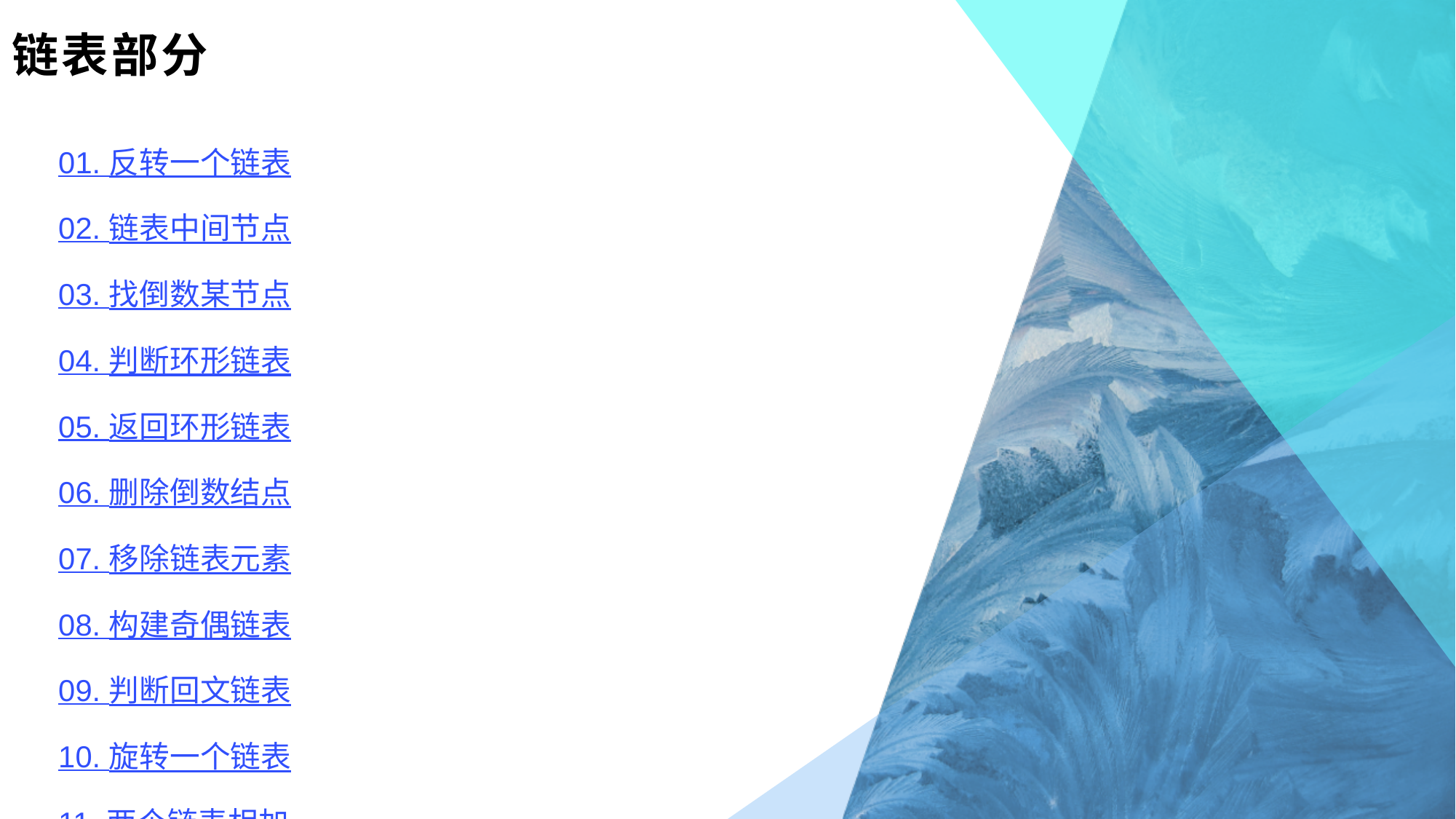

# 链表部分
01. 反转一个链表
02. 链表中间节点
03. 找倒数某节点
04. 判断环形链表
05. 返回环形链表
06. 删除倒数结点
07. 移除链表元素
08. 构建奇偶链表
09. 判断回文链表
10. 旋转一个链表
11. 两个链表相加